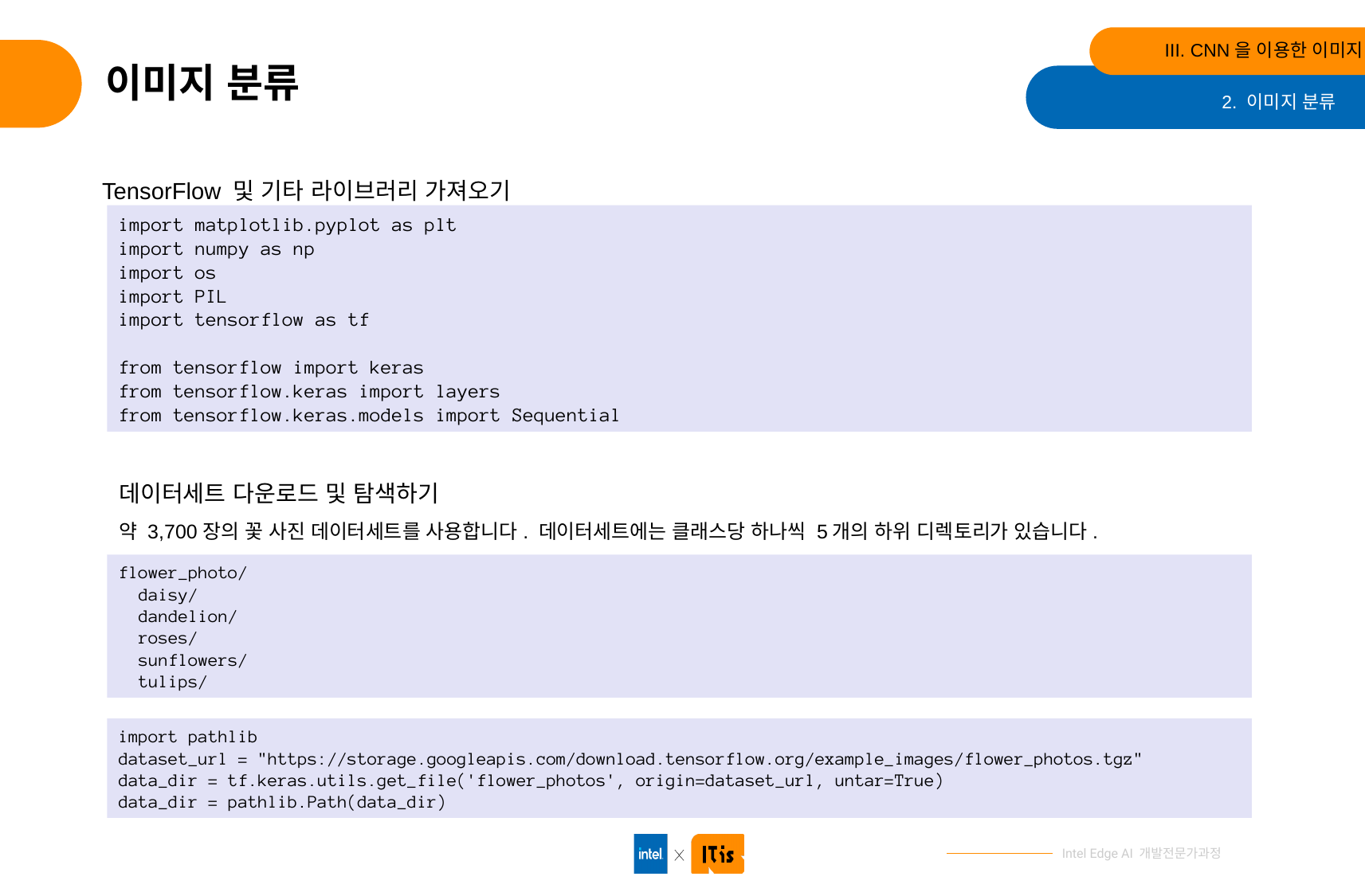

III. CNN을 이용한 이미지 분류
# 이미지 분류
2. 이미지 분류
TensorFlow 및 기타 라이브러리 가져오기
import matplotlib.pyplot as plt
import numpy as np
import os
import PIL
import tensorflow as tf

from tensorflow import keras
from tensorflow.keras import layers
from tensorflow.keras.models import Sequential
데이터세트 다운로드 및 탐색하기
약 3,700장의 꽃 사진 데이터세트를 사용합니다. 데이터세트에는 클래스당 하나씩 5개의 하위 디렉토리가 있습니다.
flower_photo/
  daisy/
  dandelion/
  roses/
  sunflowers/
  tulips/
import pathlib
dataset_url = "https://storage.googleapis.com/download.tensorflow.org/example_images/flower_photos.tgz"
data_dir = tf.keras.utils.get_file('flower_photos', origin=dataset_url, untar=True)
data_dir = pathlib.Path(data_dir)